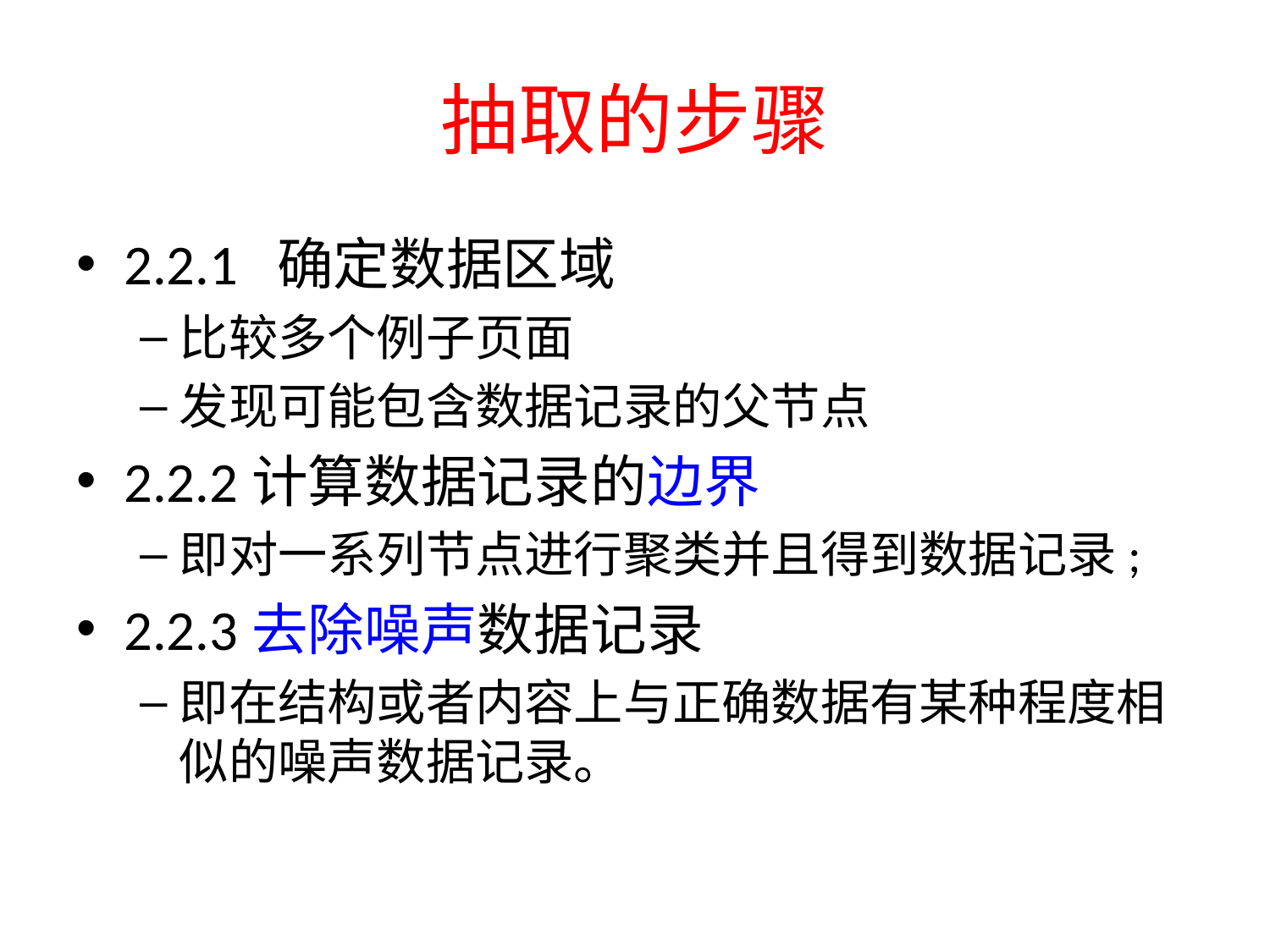

# 抽取的步骤
2.2.1  确定数据区域
比较多个例子页面
发现可能包含数据记录的父节点
2.2.2计算数据记录的边界
即对一系列节点进行聚类并且得到数据记录;
2.2.3去除噪声数据记录
即在结构或者内容上与正确数据有某种程度相似的噪声数据记录。